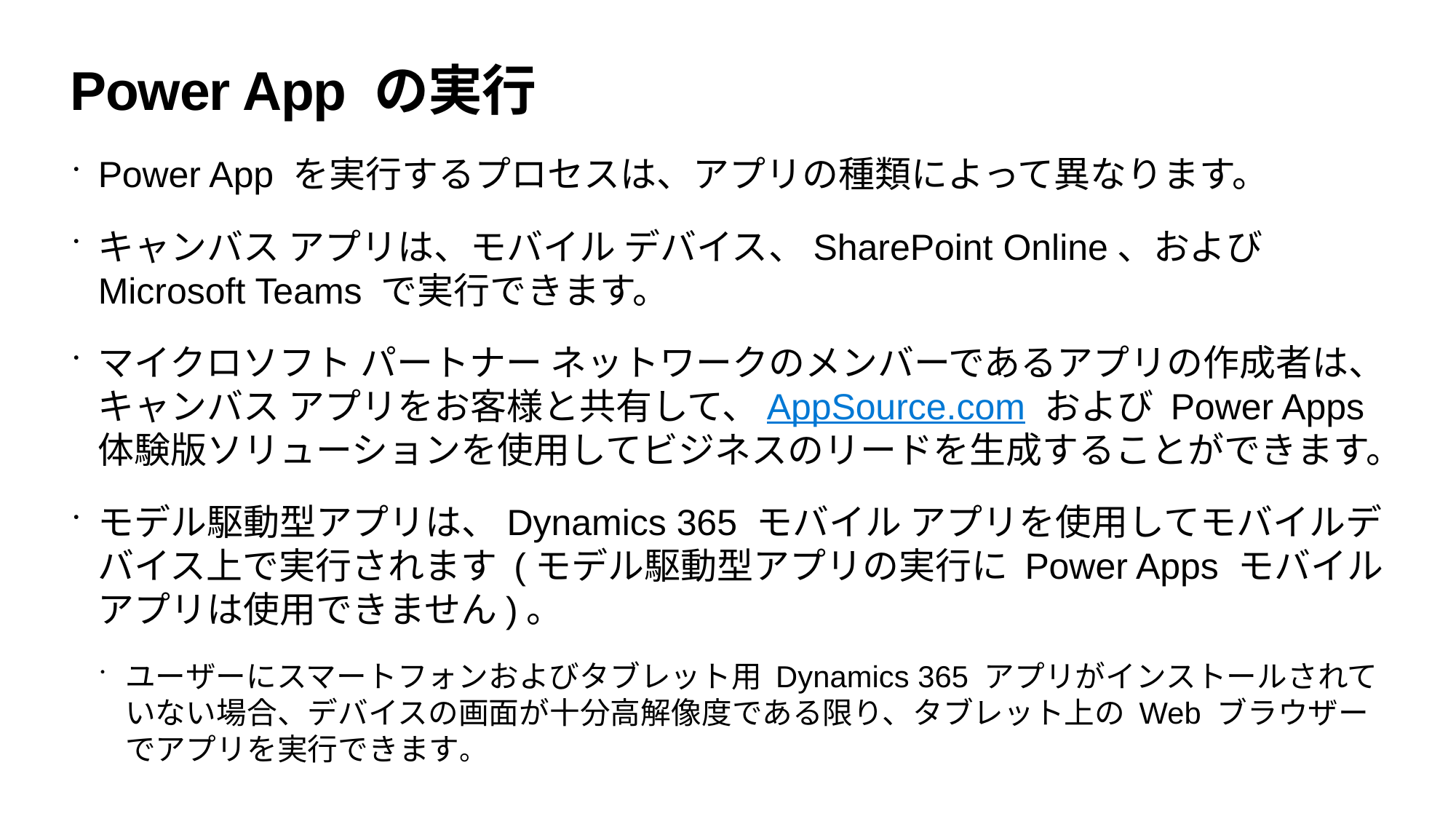

# Power App の実行
Power App を実行するプロセスは、アプリの種類によって異なります。

キャンバス アプリは、モバイル デバイス、SharePoint Online、および Microsoft Teams で実行できます。

マイクロソフト パートナー ネットワークのメンバーであるアプリの作成者は、キャンバス アプリをお客様と共有して、AppSource.com および Power Apps 体験版ソリューションを使用してビジネスのリードを生成することができます。

モデル駆動型アプリは、Dynamics 365 モバイル アプリを使用してモバイルデバイス上で実行されます (モデル駆動型アプリの実行に Power Apps モバイル アプリは使用できません)。

ユーザーにスマートフォンおよびタブレット用 Dynamics 365 アプリがインストールされていない場合、デバイスの画面が十分高解像度である限り、タブレット上の Web ブラウザーでアプリを実行できます。